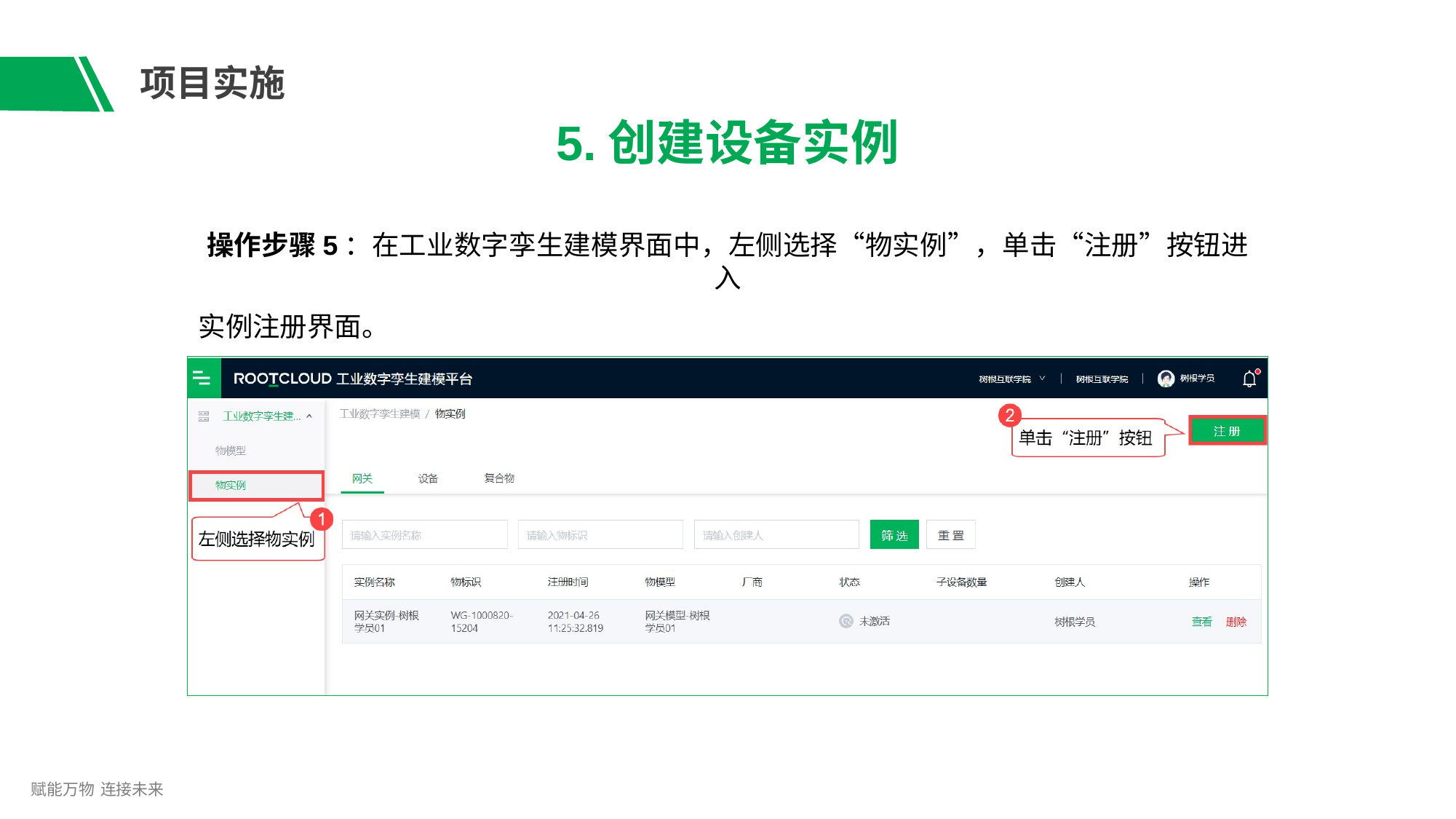

# 项目实施
5.创建设备实例
操作步骤5：在工业数字孪生建模界面中，左侧选择“物实例”，单击“注册”按钮进入
实例注册界面。

赋能万物 连接未来